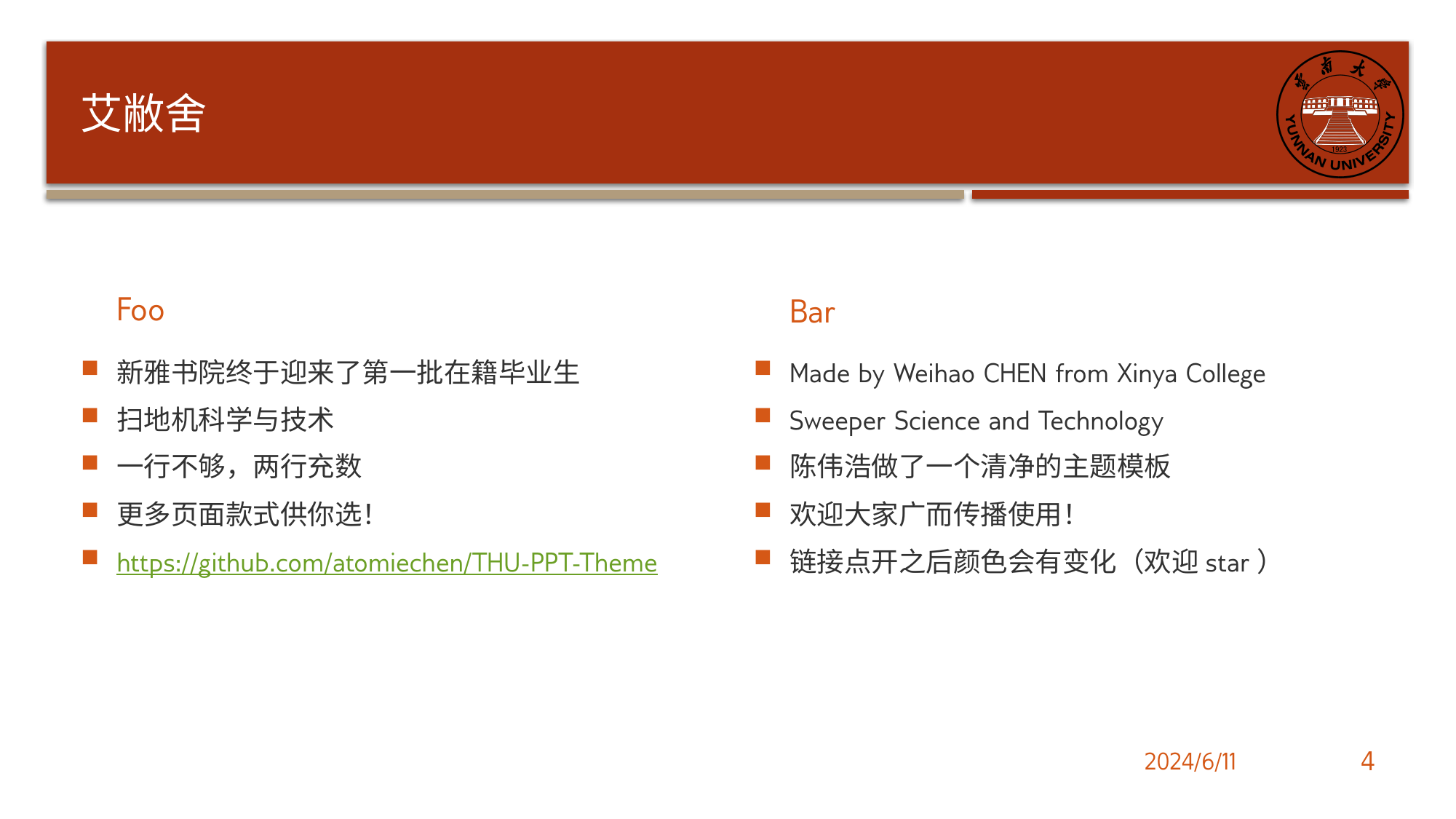

# 艾敝舍
Foo
Bar
新雅书院终于迎来了第一批在籍毕业生
扫地机科学与技术
一行不够，两行充数
更多页面款式供你选！
https://github.com/atomiechen/THU-PPT-Theme

Made by Weihao CHEN from Xinya College
Sweeper Science and Technology
陈伟浩做了一个清净的主题模板
欢迎大家广而传播使用！
链接点开之后颜色会有变化（欢迎star）
2024/6/11
4